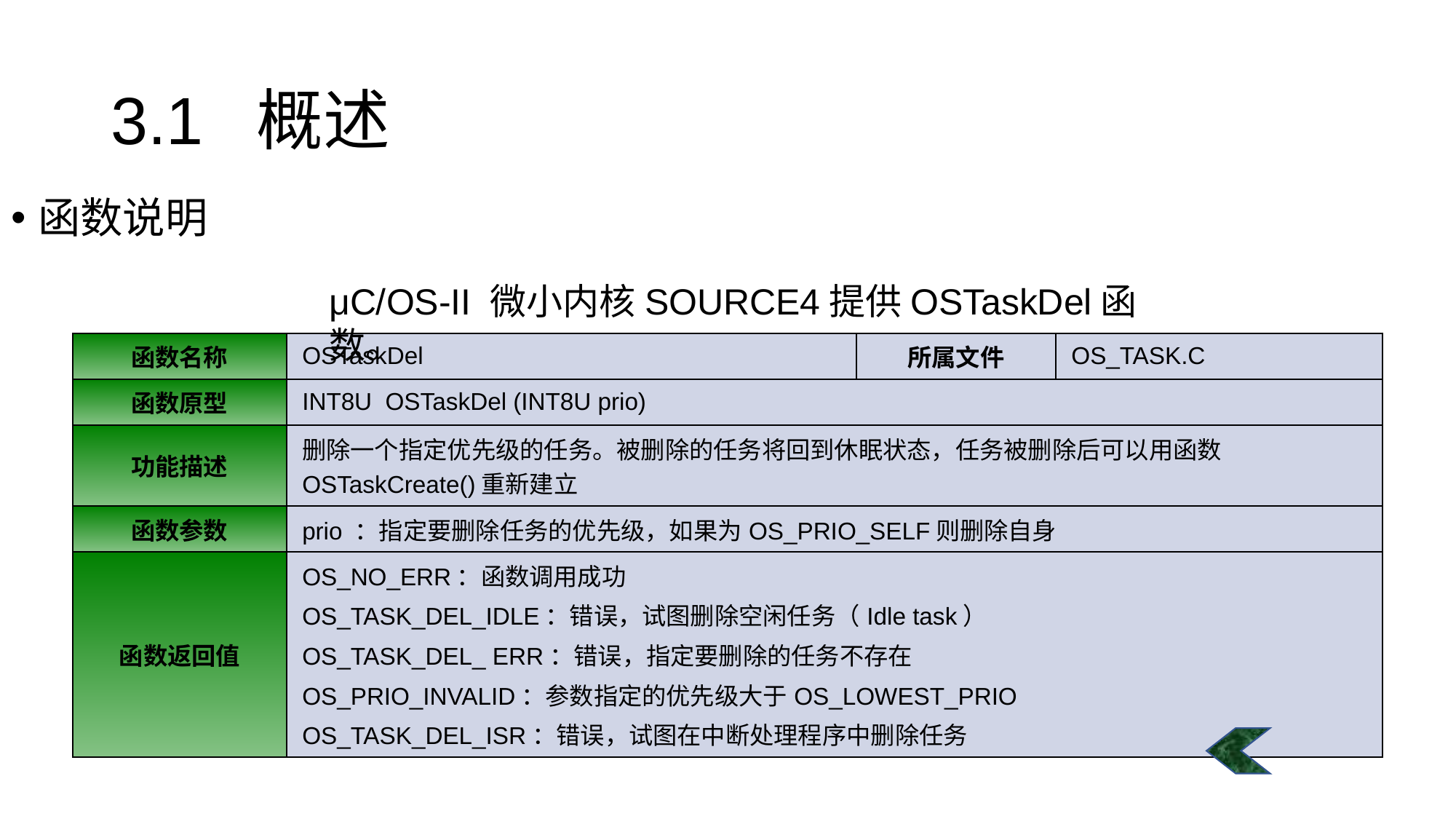

# 3.1  概述
函数说明
μC/OS-II 微小内核SOURCE4提供OSTaskDel函数。
| 函数名称 | OSTaskDel | 所属文件 | OS\_TASK.C |
| --- | --- | --- | --- |
| 函数原型 | INT8U OSTaskDel (INT8U prio) |  |  |
| 功能描述 | 删除一个指定优先级的任务。被删除的任务将回到休眠状态，任务被删除后可以用函数OSTaskCreate()重新建立 |  |  |
| 函数参数 | prio ：指定要删除任务的优先级，如果为OS\_PRIO\_SELF则删除自身 |  |  |
| 函数返回值 | OS\_NO\_ERR：函数调用成功 OS\_TASK\_DEL\_IDLE：错误，试图删除空闲任务（Idle task） OS\_TASK\_DEL\_ ERR：错误，指定要删除的任务不存在 OS\_PRIO\_INVALID：参数指定的优先级大于OS\_LOWEST\_PRIO OS\_TASK\_DEL\_ISR：错误，试图在中断处理程序中删除任务 |  |  |